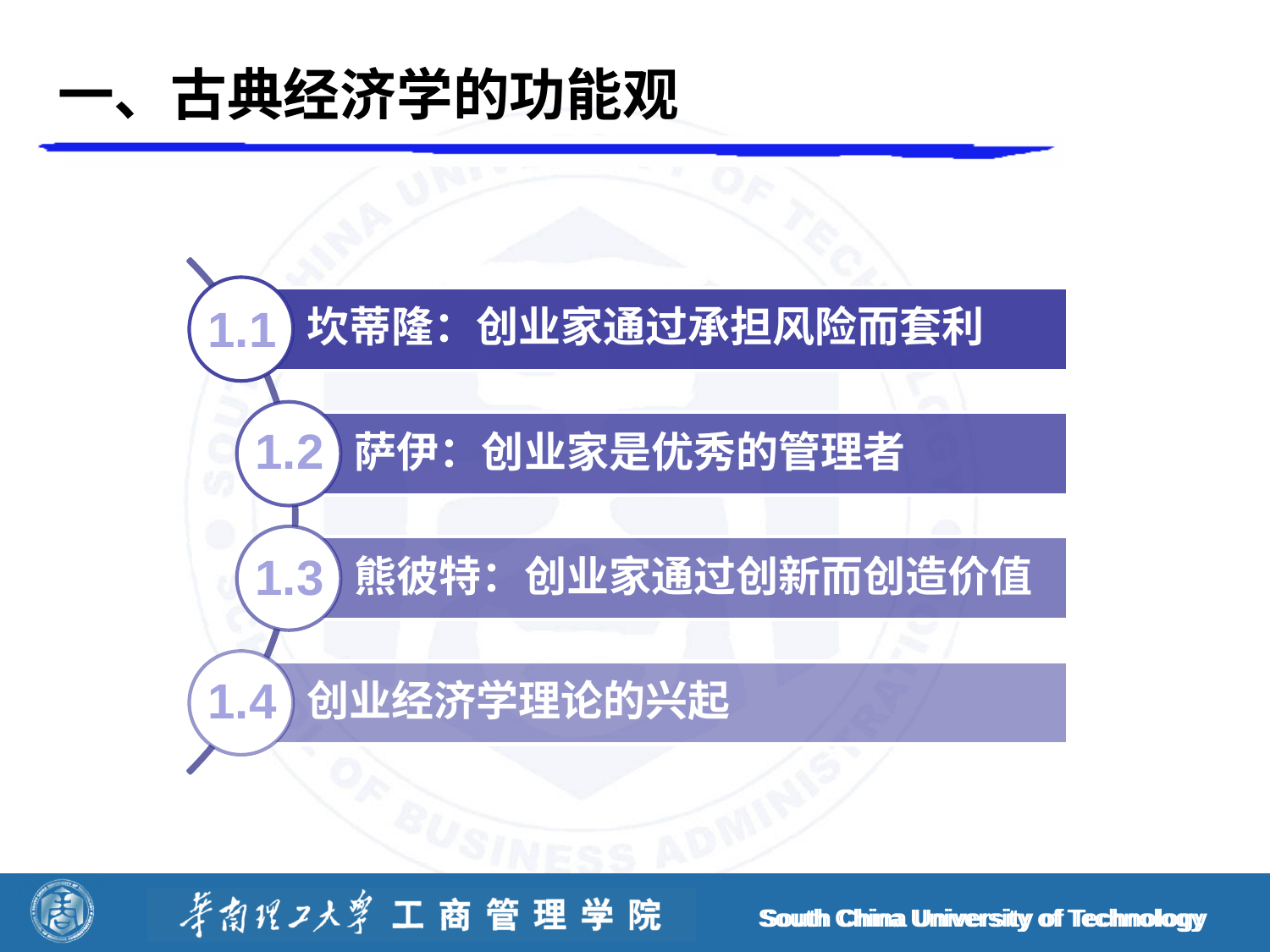

# 一、古典经济学的功能观
坎蒂隆：创业家通过承担风险而套利
萨伊：创业家是优秀的管理者
熊彼特：创业家通过创新而创造价值
创业经济学理论的兴起
1.1
1.2
1.3
1.4
South China University of Technology
South China University of Technology